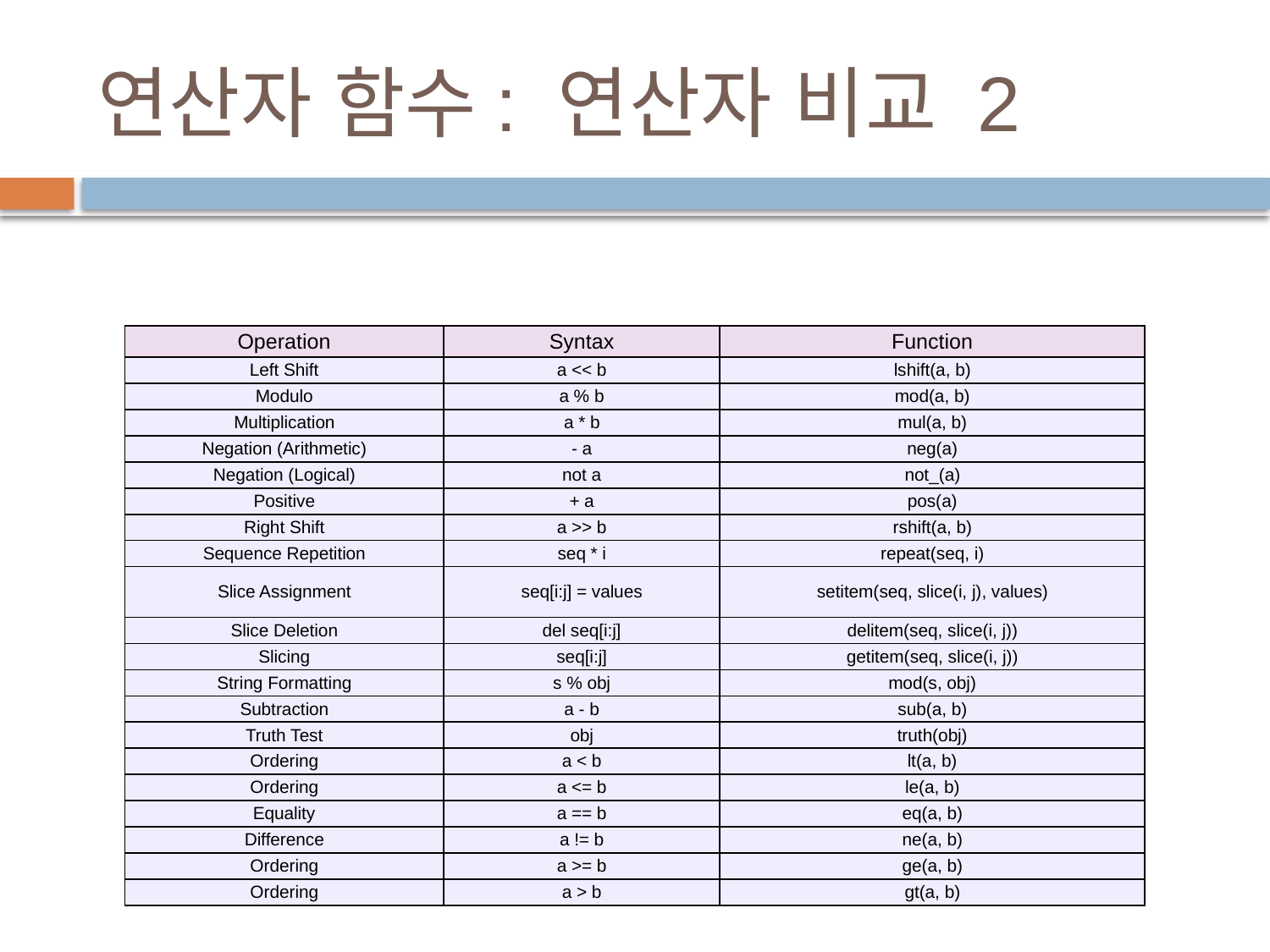

# 연산자 함수: 연산자 비교 2
| Operation | Syntax | Function |
| --- | --- | --- |
| Left Shift | a << b | lshift(a, b) |
| Modulo | a % b | mod(a, b) |
| Multiplication | a \* b | mul(a, b) |
| Negation (Arithmetic) | - a | neg(a) |
| Negation (Logical) | not a | not\_(a) |
| Positive | + a | pos(a) |
| Right Shift | a >> b | rshift(a, b) |
| Sequence Repetition | seq \* i | repeat(seq, i) |
| Slice Assignment | seq[i:j] = values | setitem(seq, slice(i, j), values) |
| Slice Deletion | del seq[i:j] | delitem(seq, slice(i, j)) |
| Slicing | seq[i:j] | getitem(seq, slice(i, j)) |
| String Formatting | s % obj | mod(s, obj) |
| Subtraction | a - b | sub(a, b) |
| Truth Test | obj | truth(obj) |
| Ordering | a < b | lt(a, b) |
| Ordering | a <= b | le(a, b) |
| Equality | a == b | eq(a, b) |
| Difference | a != b | ne(a, b) |
| Ordering | a >= b | ge(a, b) |
| Ordering | a > b | gt(a, b) |